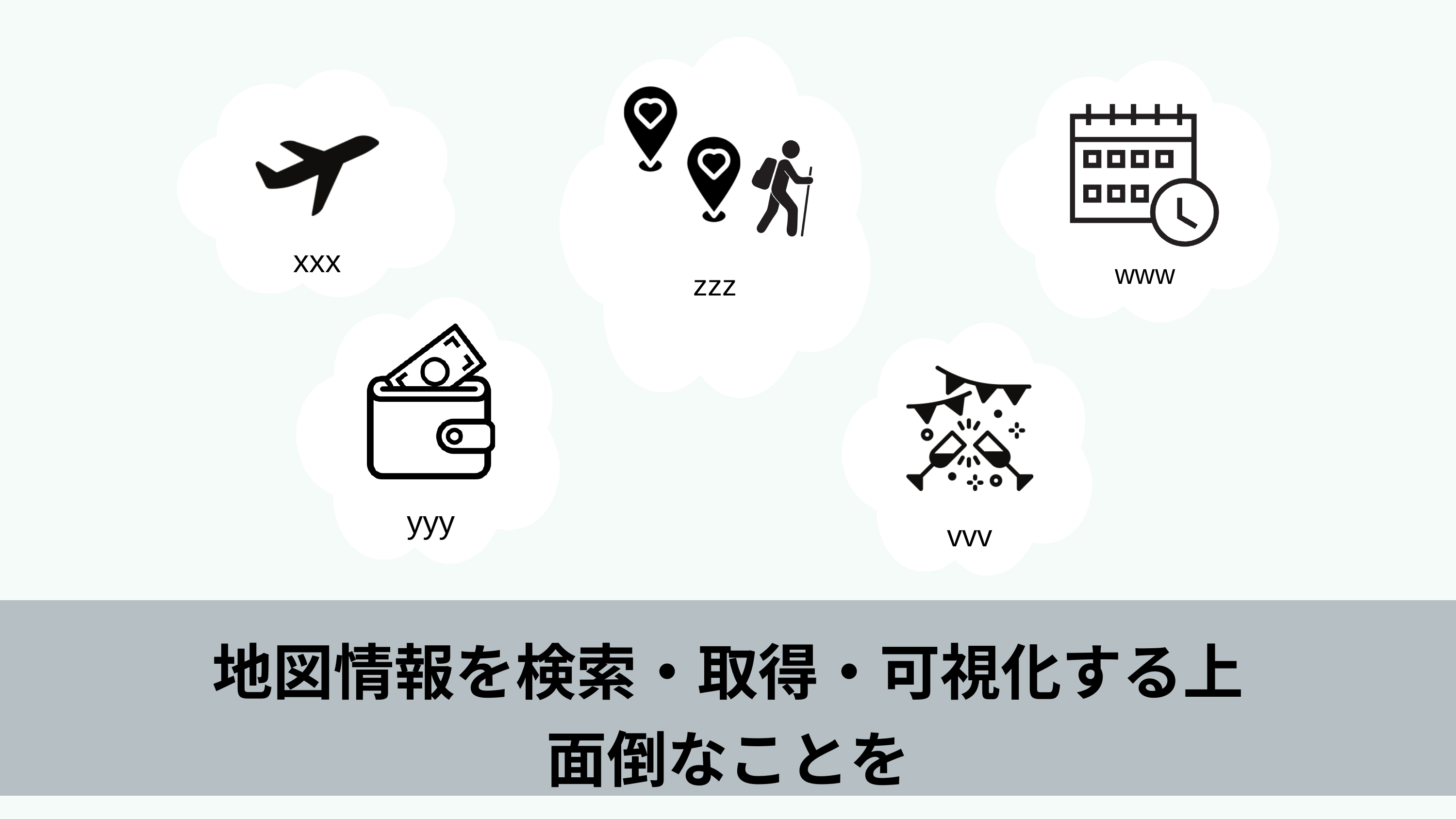

www

xxx

zzz

yyy

vvv

地図情報を検索・取得・可視化する上
面倒なことを